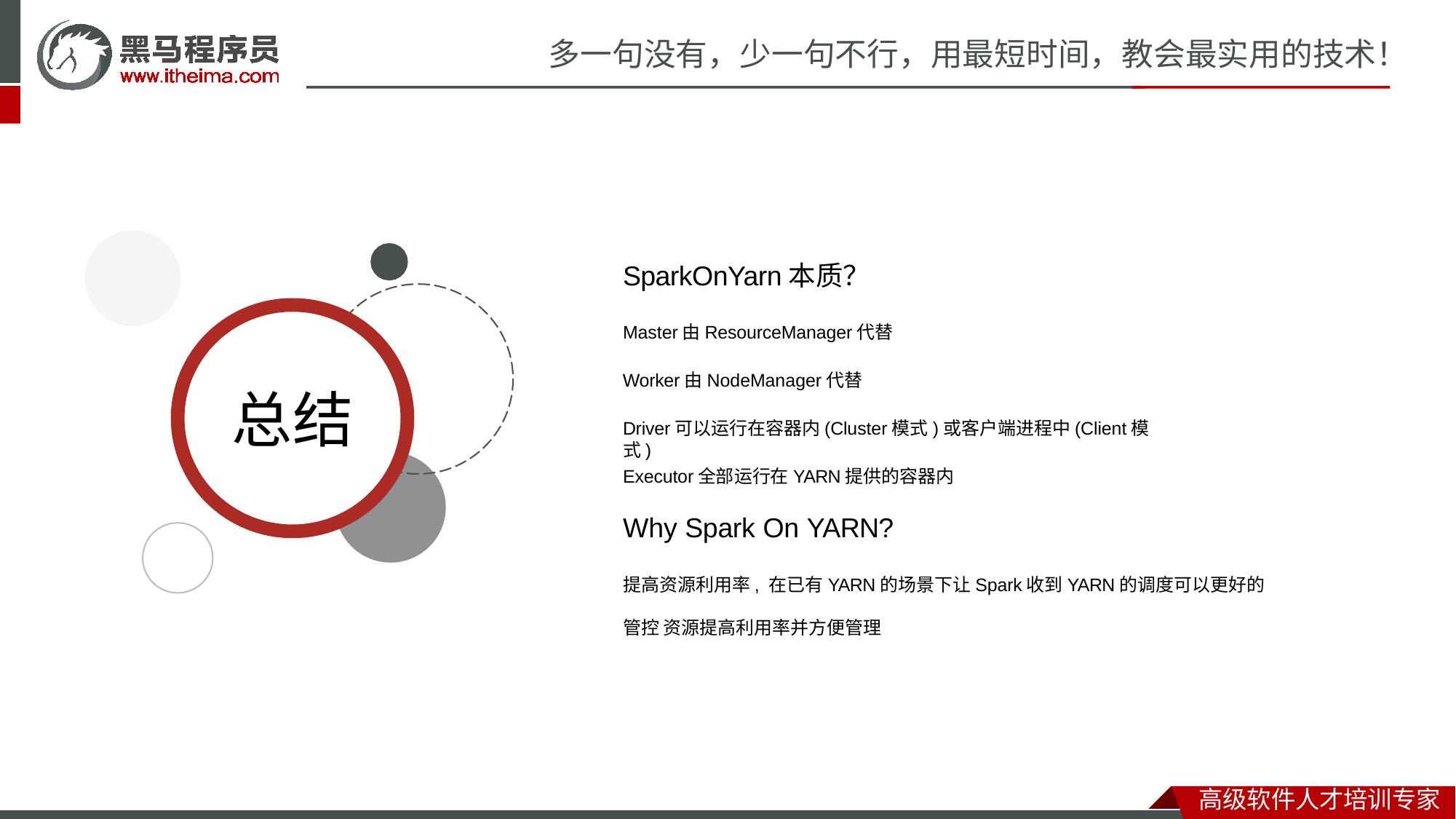

# 多一句没有，少一句不行，用最短时间，教会最实用的技术！

SparkOnYarn本质？
Master由ResourceManager代替
Worker由NodeManager代替
总结
Driver可以运行在容器内(Cluster模式)或客户端进程中(Client模式)
Executor全部运行在YARN提供的容器内

Why Spark On YARN?
提高资源利用率, 在已有YARN的场景下让Spark收到YARN的调度可以更好的管控 资源提高利用率并方便管理
高级软件人才培训专家